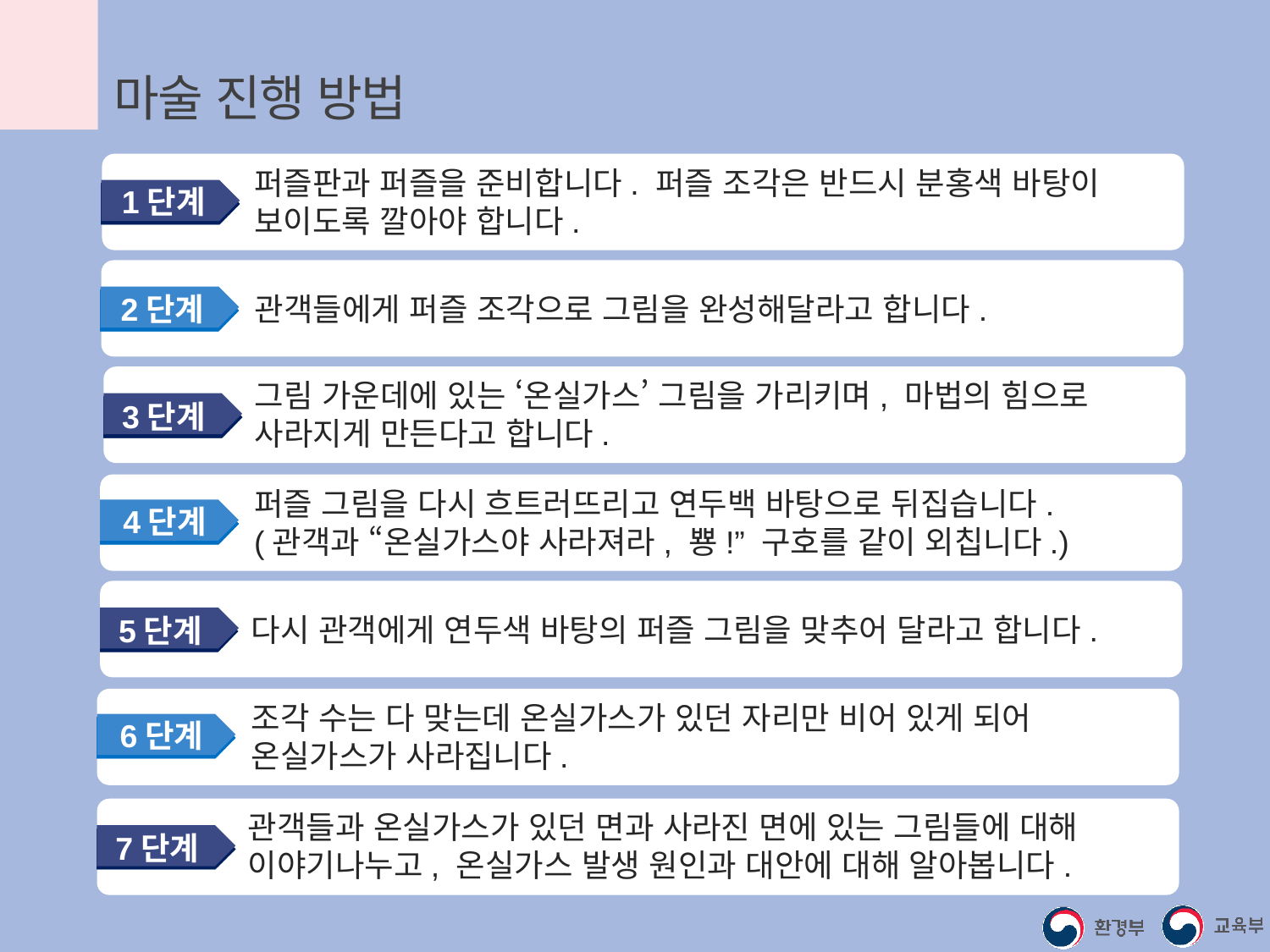

마술 진행 방법

퍼즐판과 퍼즐을 준비합니다. 퍼즐 조각은 반드시 분홍색 바탕이 보이도록 깔아야 합니다.
1단계

관객들에게 퍼즐 조각으로 그림을 완성해달라고 합니다.
2단계

그림 가운데에 있는 ‘온실가스’ 그림을 가리키며, 마법의 힘으로 사라지게 만든다고 합니다.
3단계

퍼즐 그림을 다시 흐트러뜨리고 연두백 바탕으로 뒤집습니다.
(관객과 “온실가스야 사라져라, 뿅!” 구호를 같이 외칩니다.)
4단계

다시 관객에게 연두색 바탕의 퍼즐 그림을 맞추어 달라고 합니다.
5단계

조각 수는 다 맞는데 온실가스가 있던 자리만 비어 있게 되어
온실가스가 사라집니다.
6단계

관객들과 온실가스가 있던 면과 사라진 면에 있는 그림들에 대해 이야기나누고, 온실가스 발생 원인과 대안에 대해 알아봅니다.
7단계